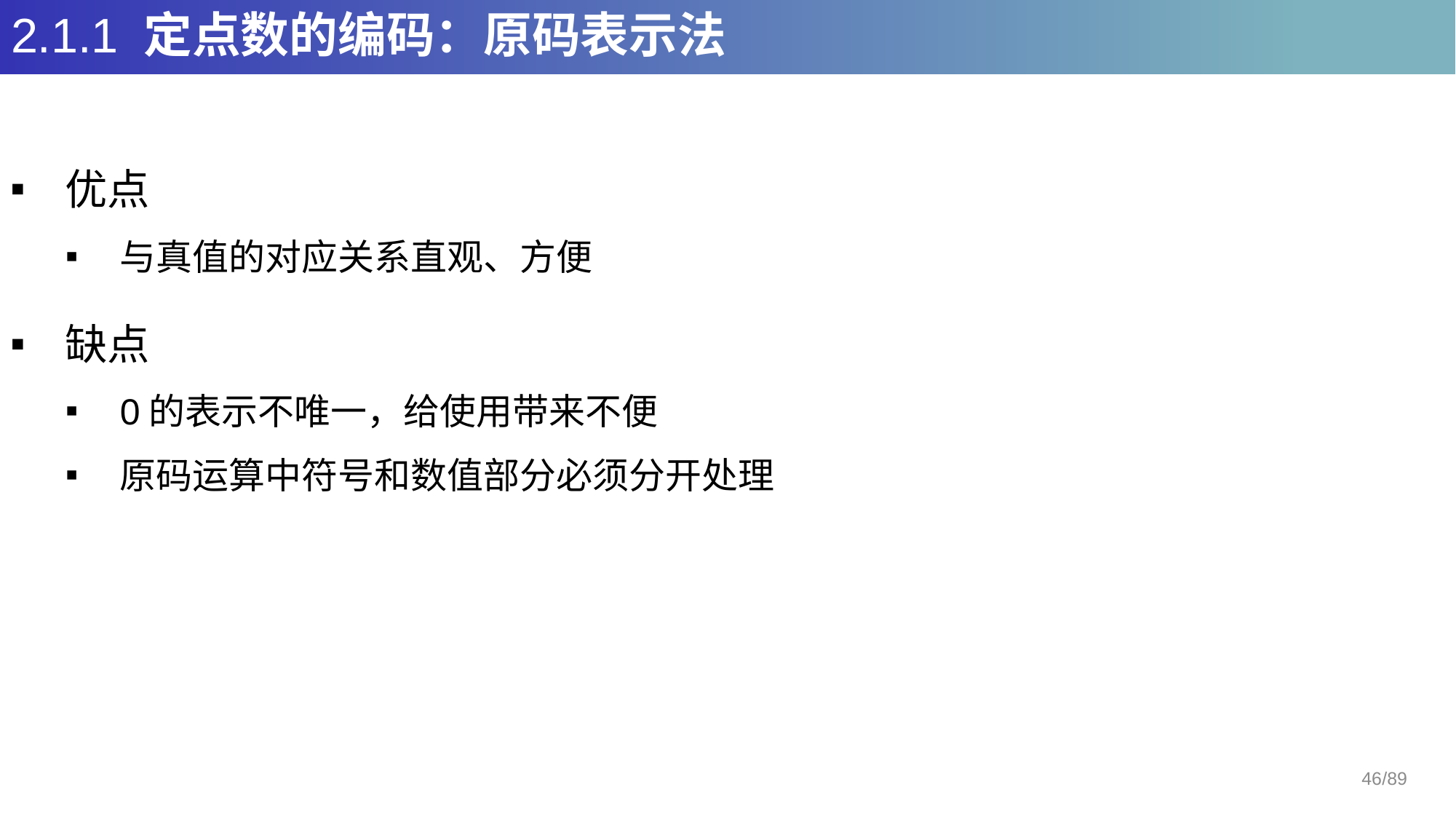

# 2.1.1 定点数的编码：原码表示法
优点
与真值的对应关系直观、方便
缺点
0的表示不唯一，给使用带来不便
原码运算中符号和数值部分必须分开处理
46/89